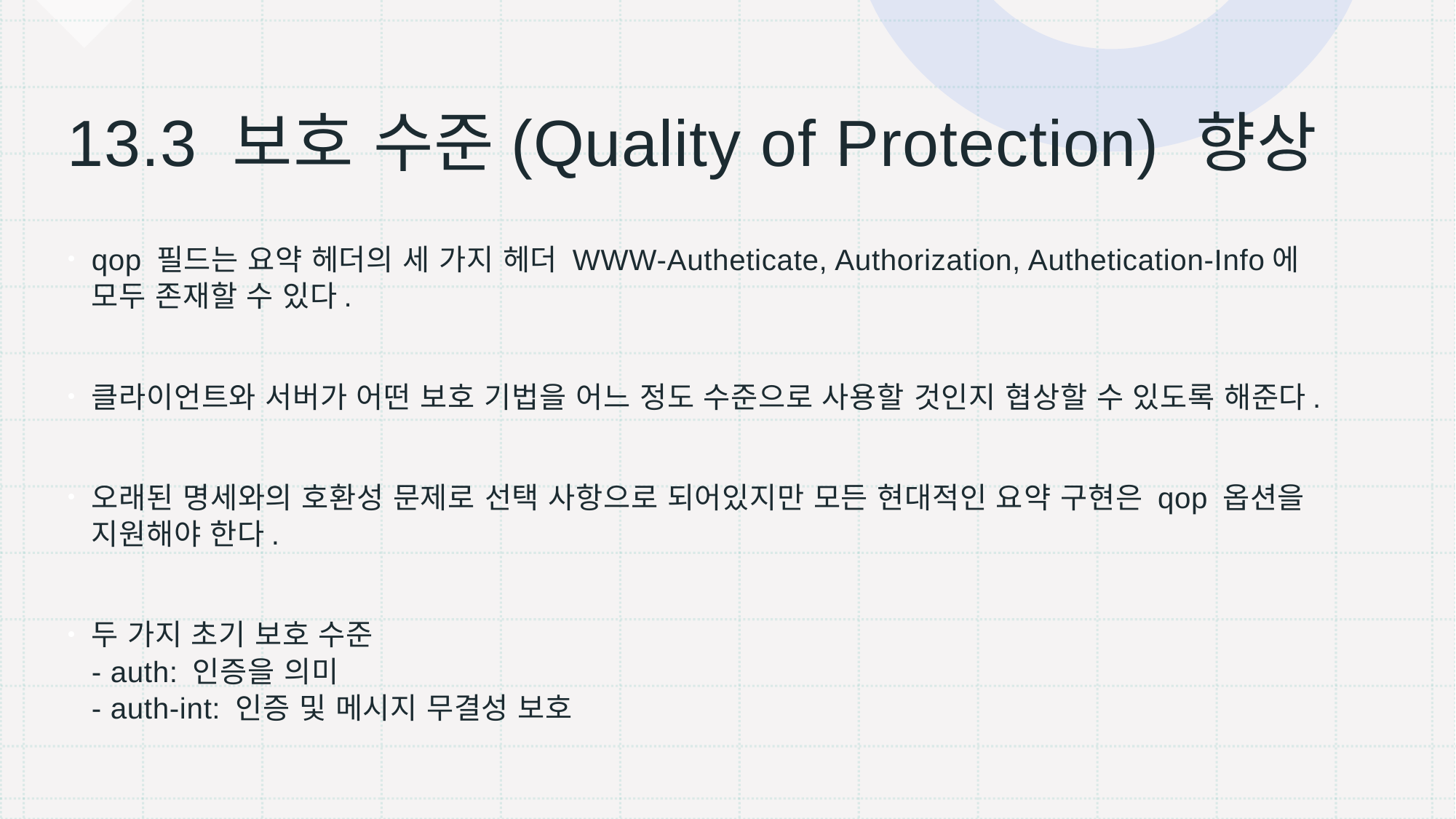

# 13.3 보호 수준(Quality of Protection) 향상
qop 필드는 요약 헤더의 세 가지 헤더 WWW-Autheticate, Authorization, Authetication-Info에 모두 존재할 수 있다.

클라이언트와 서버가 어떤 보호 기법을 어느 정도 수준으로 사용할 것인지 협상할 수 있도록 해준다.

오래된 명세와의 호환성 문제로 선택 사항으로 되어있지만 모든 현대적인 요약 구현은 qop 옵션을 지원해야 한다.

두 가지 초기 보호 수준
- auth: 인증을 의미
- auth-int: 인증 및 메시지 무결성 보호